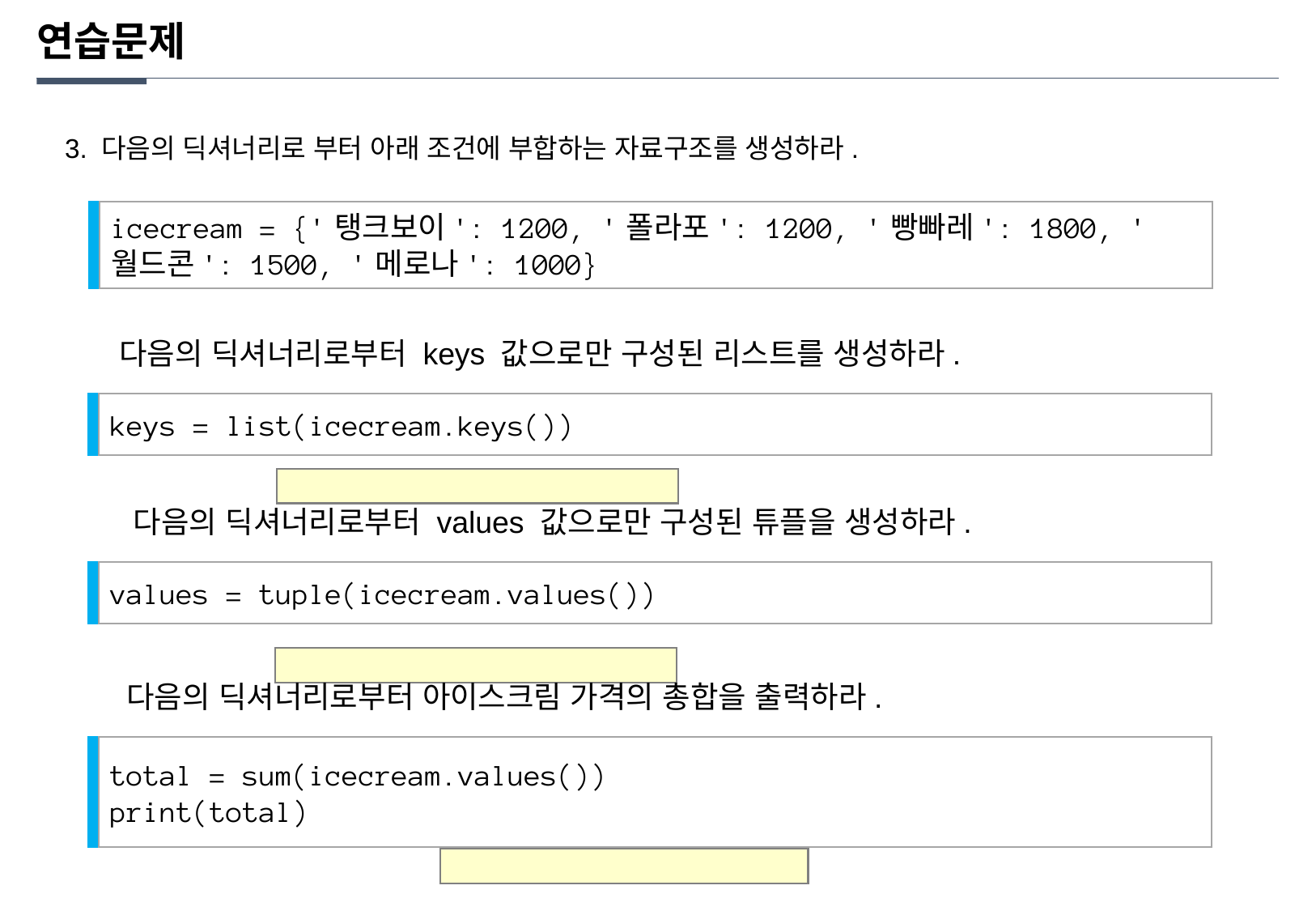

연습문제
3. 다음의 딕셔너리로 부터 아래 조건에 부합하는 자료구조를 생성하라.
icecream = {'탱크보이': 1200, '폴라포': 1200, '빵빠레': 1800, '월드콘': 1500, '메로나': 1000}

다음의 딕셔너리로부터 keys 값으로만 구성된 리스트를 생성하라.
keys = list(icecream.keys())

다음의 딕셔너리로부터 values 값으로만 구성된 튜플을 생성하라.
values = tuple(icecream.values())

다음의 딕셔너리로부터 아이스크림 가격의 총합을 출력하라.
total = sum(icecream.values())
print(total)